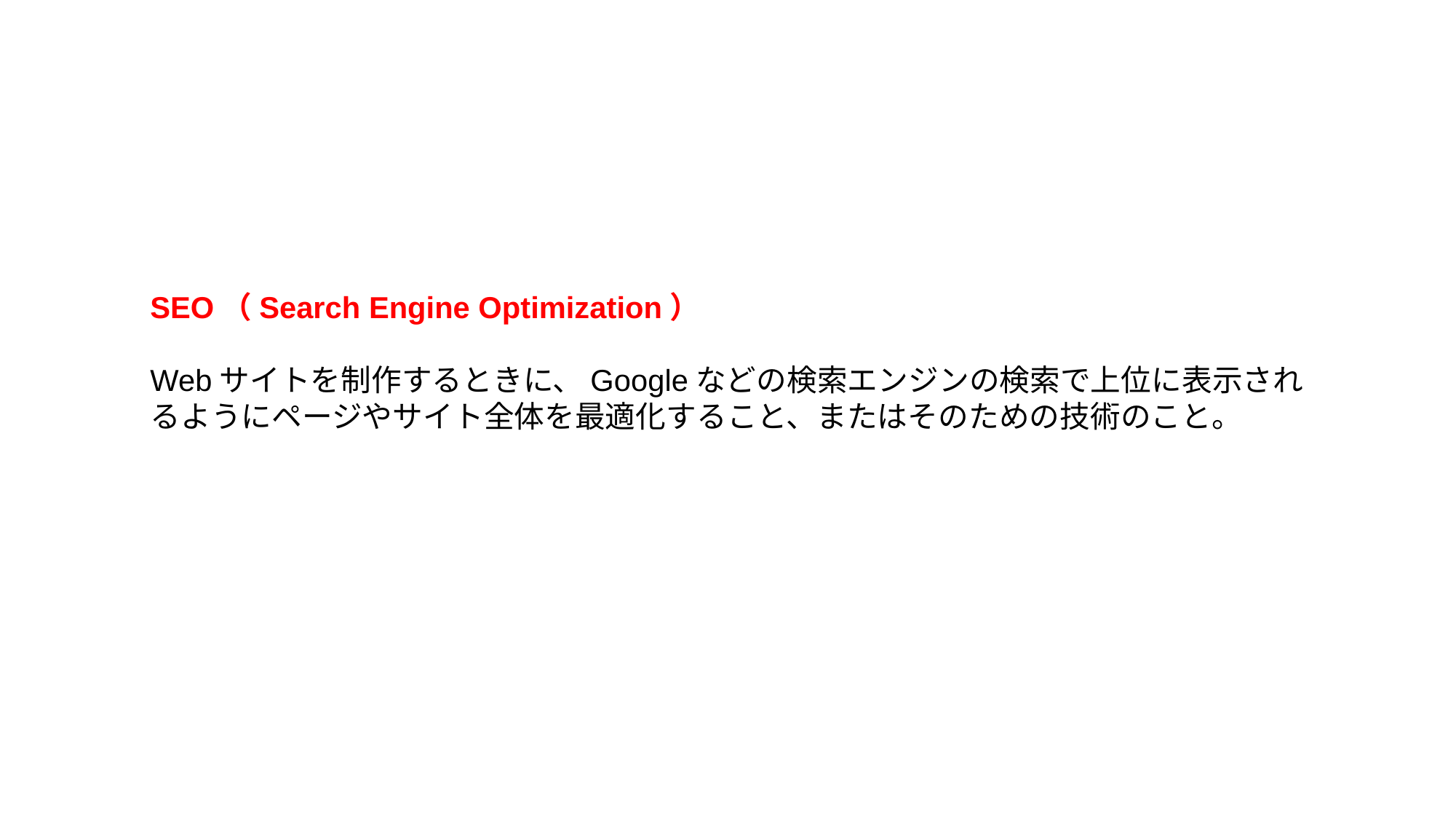

SEO（Search Engine Optimization）

Webサイトを制作するときに、Googleなどの検索エンジンの検索で上位に表示されるようにページやサイト全体を最適化すること、またはそのための技術のこと。